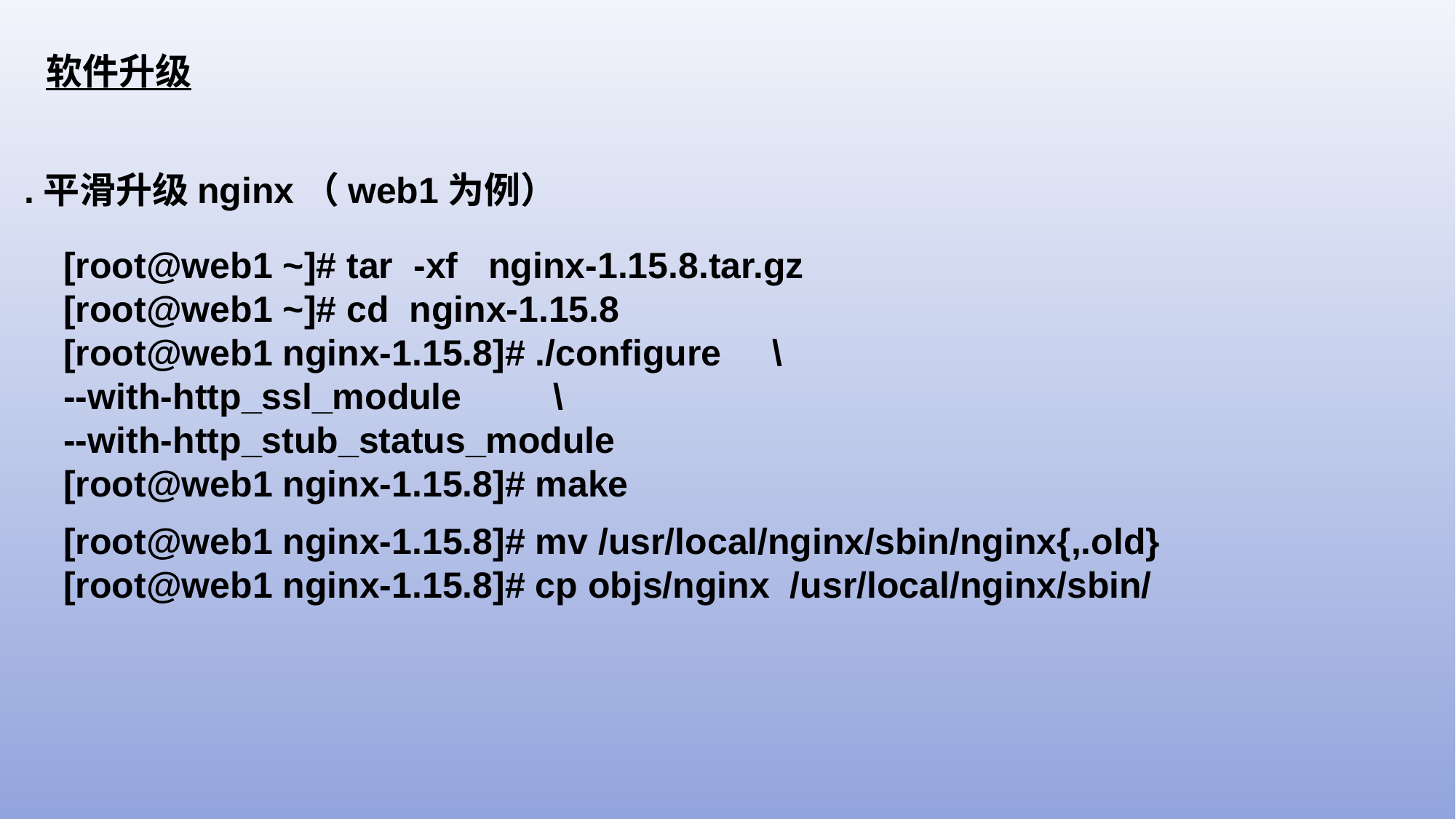

软件升级
.平滑升级nginx（web1为例）
[root@web1 ~]# tar  -xf   nginx-1.15.8.tar.gz
[root@web1 ~]# cd  nginx-1.15.8
[root@web1 nginx-1.15.8]# ./configure     \
--with-http_ssl_module         \
--with-http_stub_status_module
[root@web1 nginx-1.15.8]# make
[root@web1 nginx-1.15.8]# mv /usr/local/nginx/sbin/nginx{,.old}
[root@web1 nginx-1.15.8]# cp objs/nginx  /usr/local/nginx/sbin/